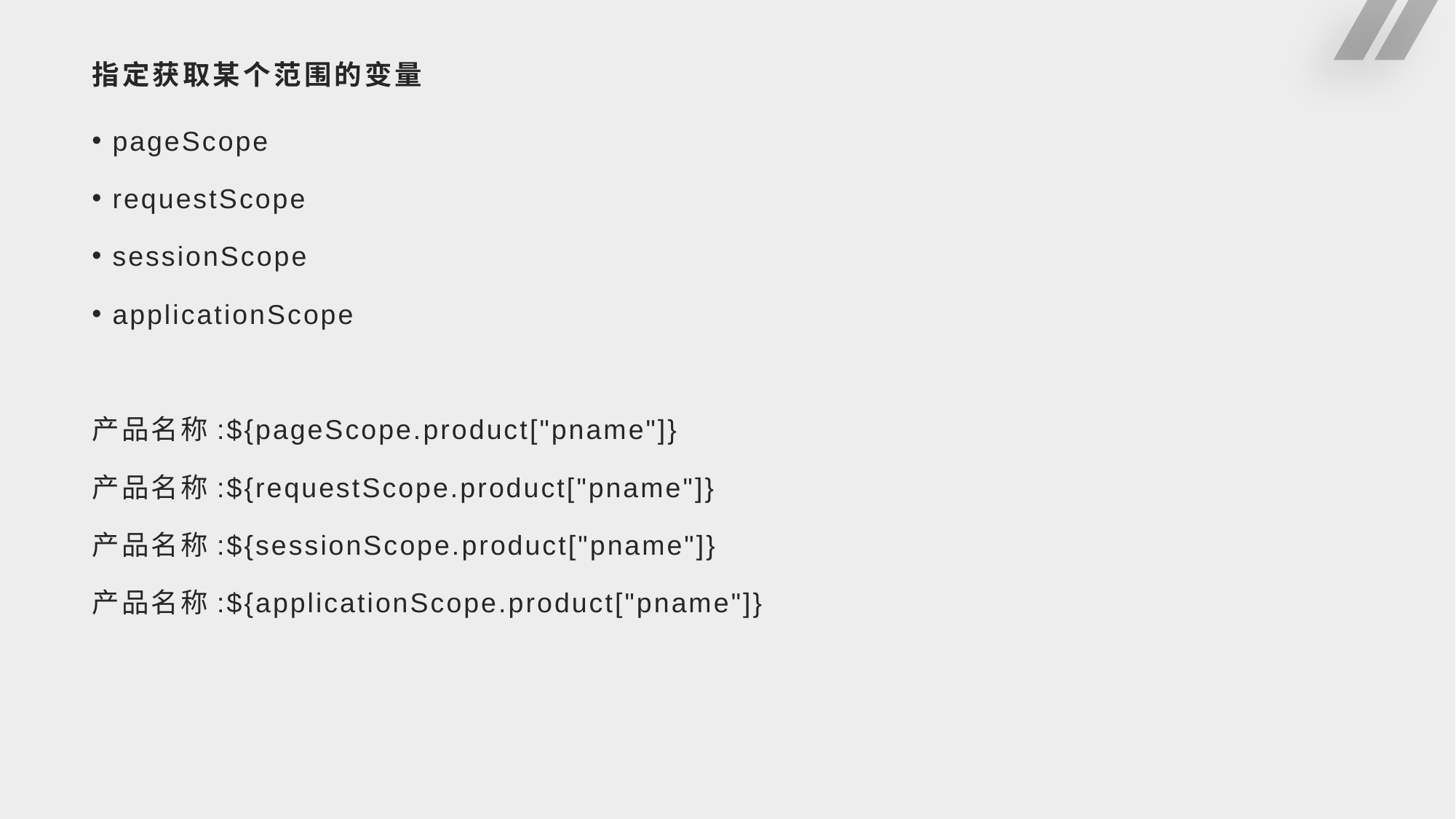

# 指定获取某个范围的变量
pageScope
requestScope
sessionScope
applicationScope

产品名称:${pageScope.product["pname"]}
产品名称:${requestScope.product["pname"]}
产品名称:${sessionScope.product["pname"]}
产品名称:${applicationScope.product["pname"]}